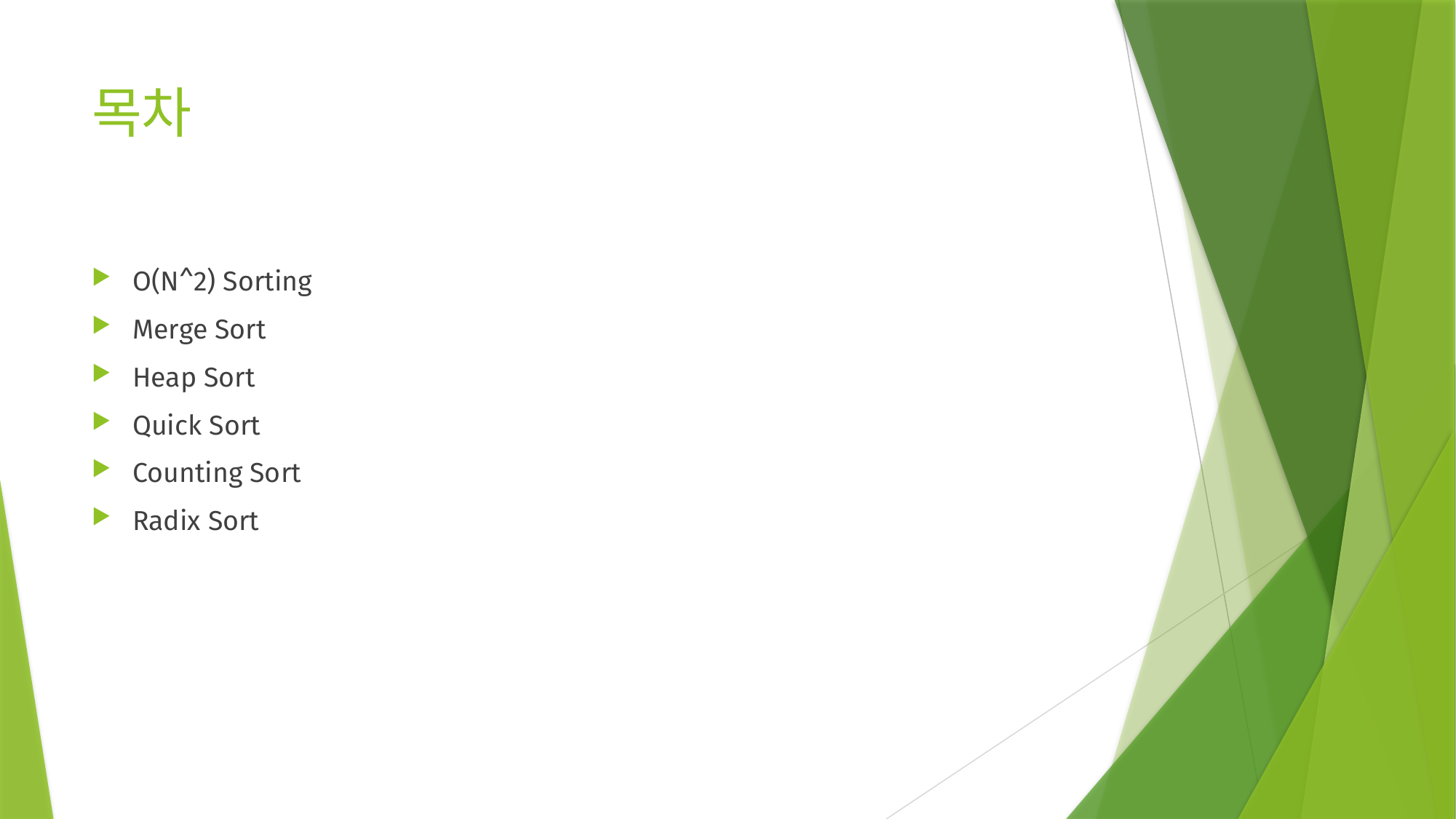

# 목차
O(N^2) Sorting
Merge Sort
Heap Sort
Quick Sort
Counting Sort
Radix Sort